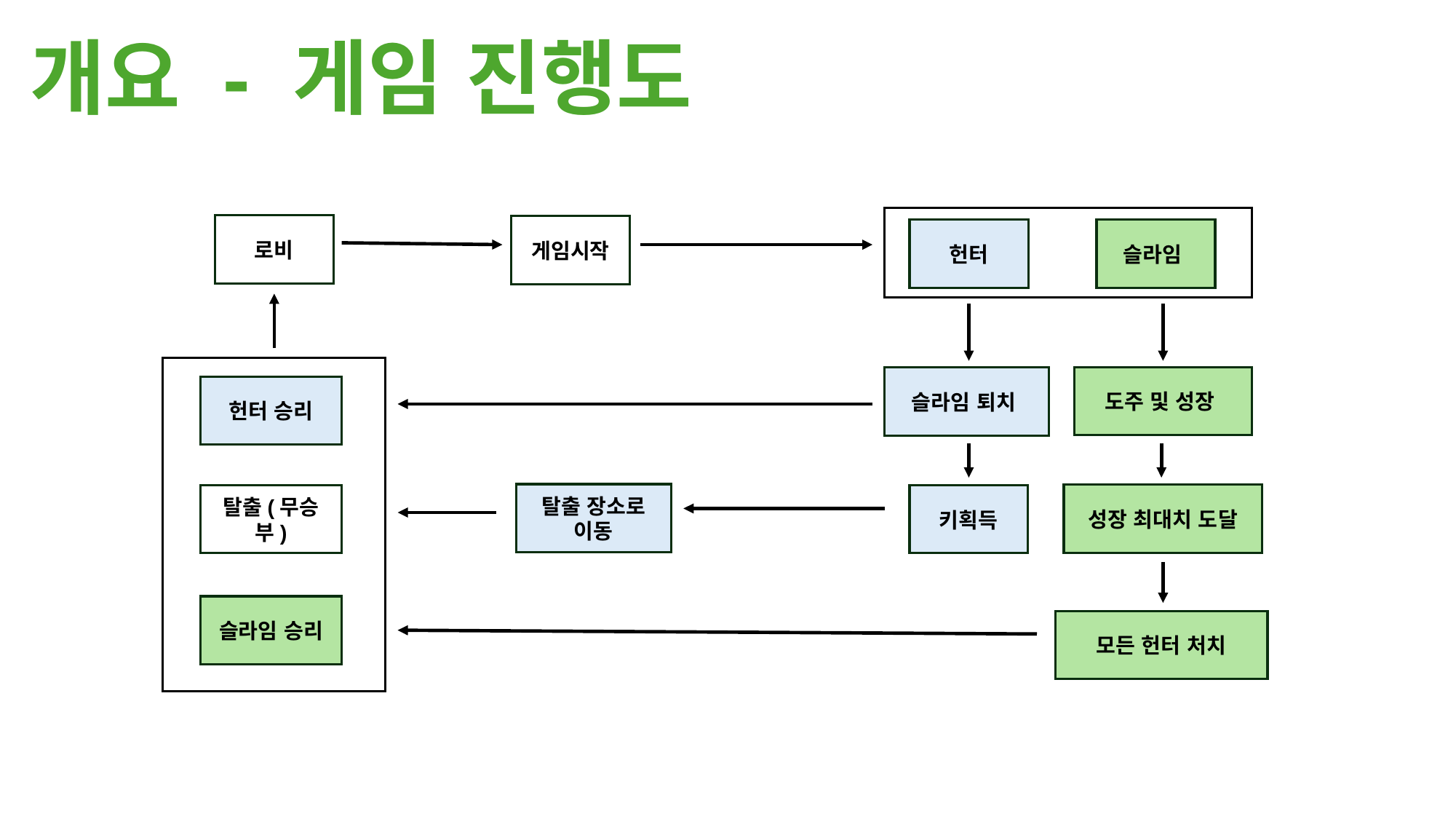

개요 - 게임 진행도

로비
게임시작
헌터
슬라임

도주 및 성장
슬라임 퇴치
헌터 승리
탈출 장소로 이동
성장 최대치 도달
탈출(무승부)
키획득
슬라임 승리
모든 헌터 처치